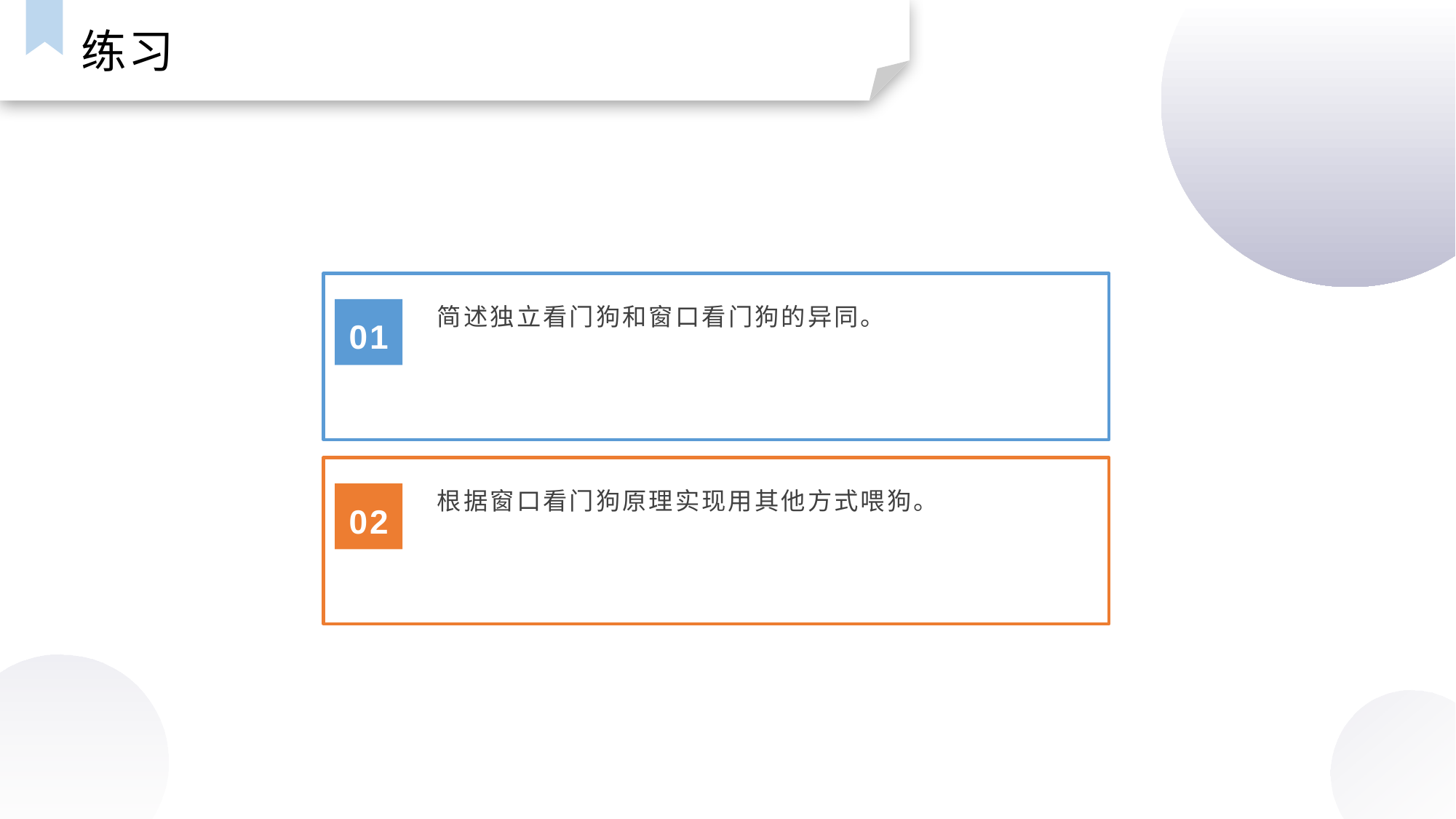

练习

简述独立看门狗和窗口看门狗的异同。

01

根据窗口看门狗原理实现用其他方式喂狗。

02